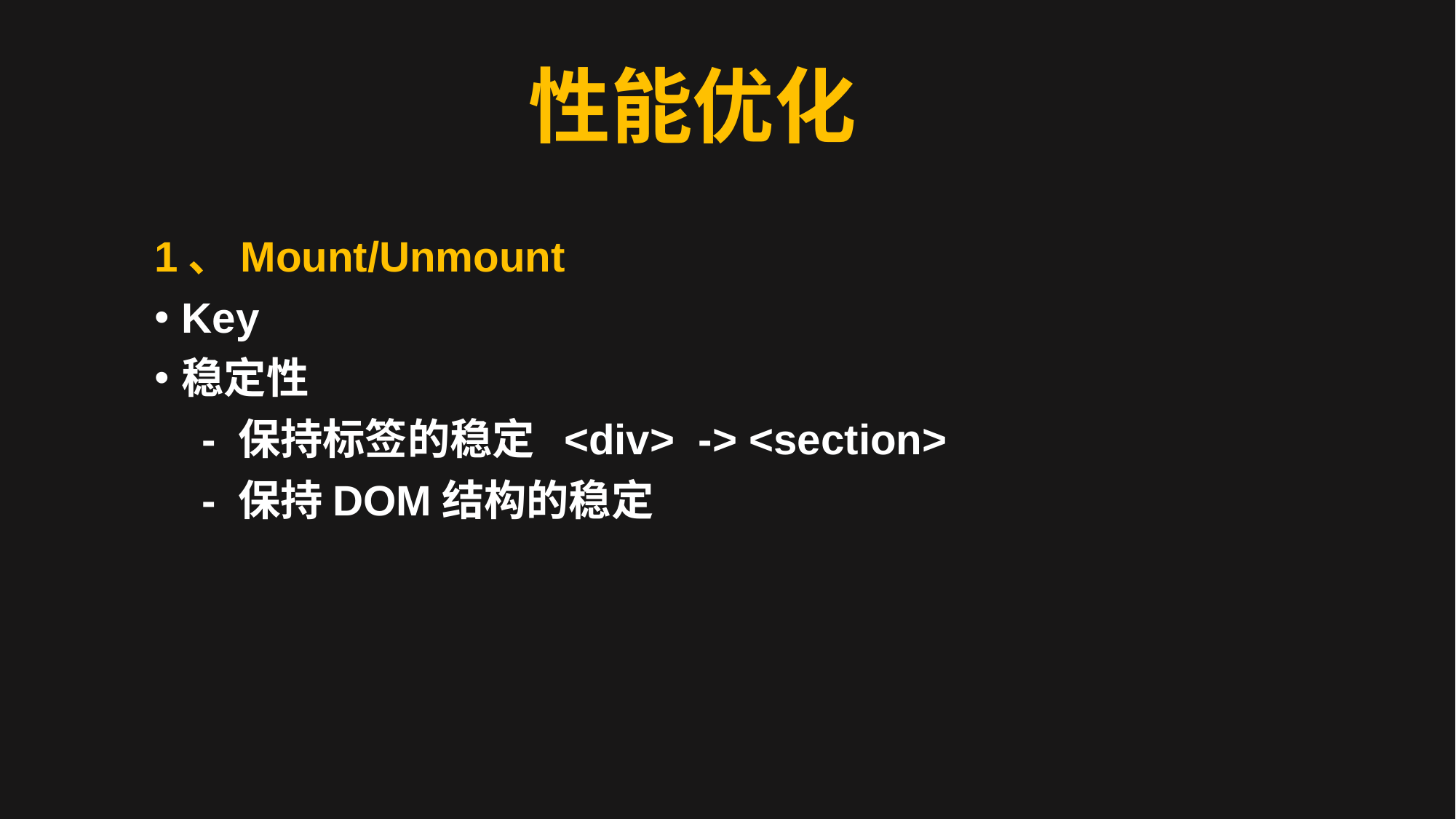

性能优化
1、Mount/Unmount
Key
稳定性
    - 保持标签的稳定  <div>  -> <section>
    - 保持DOM结构的稳定